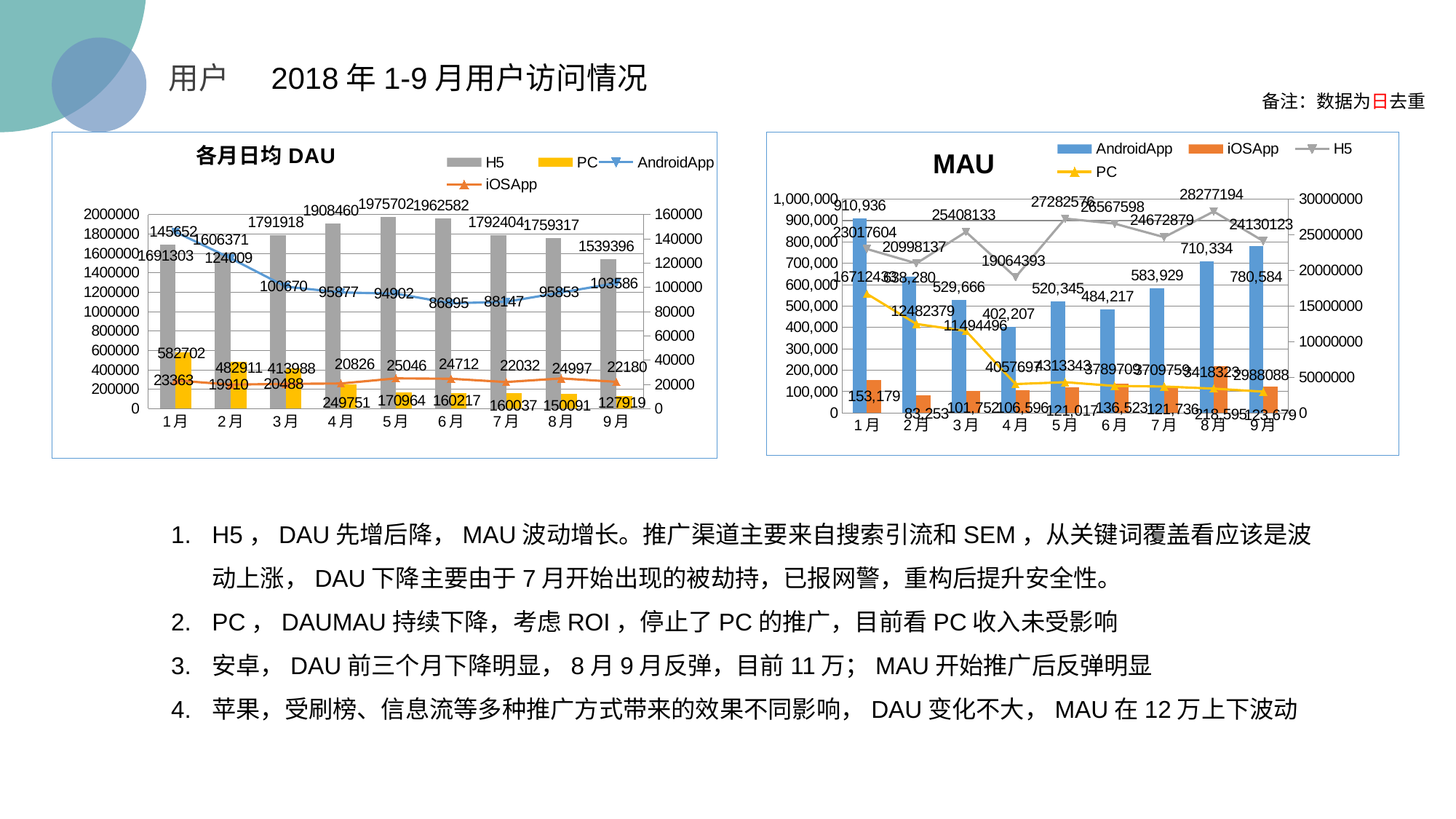

用户     2018年1-9月用户访问情况
备注：数据为日去重

### Chart: 各月日均DAU

| Category | H5 | PC | AndroidApp | iOSApp |
|---|---|---|---|---|
| 1月 | 1691302.58064516 | 582701.516129032 | 145651.870967742 | 23363.0 |
| 2月 | 1606370.78571429 | 482911.071428571 | 124009.178571429 | 19910.2142857143 |
| 3月 | 1791917.96774194 | 413988.096774194 | 100669.838709677 | 20488.2258064516 |
| 4月 | 1908460.2333333334 | 249750.76666666666 | 95876.7 | 20826.366666666665 |
| 5月 | 1975702.4516129033 | 170964.25806451612 | 94901.83870967742 | 25046.0 |
| 6月 | 1962581.6666666667 | 160217.03333333333 | 86894.83333333333 | 24711.766666666666 |
| 7月 | 1792404.1612903227 | 160036.67741935485 | 88147.0 | 22032.064516129034 |
| 8月 | 1759316.5161290322 | 150090.5483870968 | 95852.67741935483 | 24997.354838709678 |
| 9月 | 1539395.5 | 127918.6 | 103586.4 | 22180.333333333332 |

### Chart: MAU

| Category | AndroidApp | iOSApp | H5 | PC |
|---|---|---|---|---|
| 1月 | 910936.0 | 153179.0 | 23017604.0 | 16712433.0 |
| 2月 | 638280.0 | 83253.0 | 20998137.0 | 12482379.0 |
| 3月 | 529666.0 | 101752.0 | 25408133.0 | 11494496.0 |
| 4月 | 402207.0 | 106596.0 | 19064393.0 | 4057697.0 |
| 5月 | 520345.0 | 121017.0 | 27282576.0 | 4313343.0 |
| 6月 | 484217.0 | 136523.0 | 26567598.0 | 3789709.0 |
| 7月 | 583929.0 | 121736.0 | 24672879.0 | 3709759.0 |
| 8月 | 710334.0 | 218595.0 | 28277194.0 | 3418323.0 |
| 9月 | 780584.0 | 123679.0 | 24130123.0 | 2988088.0 |
H5，DAU先增后降，MAU波动增长。推广渠道主要来自搜索引流和SEM，从关键词覆盖看应该是波动上涨，DAU下降主要由于7月开始出现的被劫持，已报网警，重构后提升安全性。
PC，DAUMAU持续下降，考虑ROI，停止了PC的推广，目前看PC收入未受影响
安卓，DAU前三个月下降明显，8月9月反弹，目前11万；MAU开始推广后反弹明显
苹果，受刷榜、信息流等多种推广方式带来的效果不同影响，DAU变化不大，MAU在12万上下波动